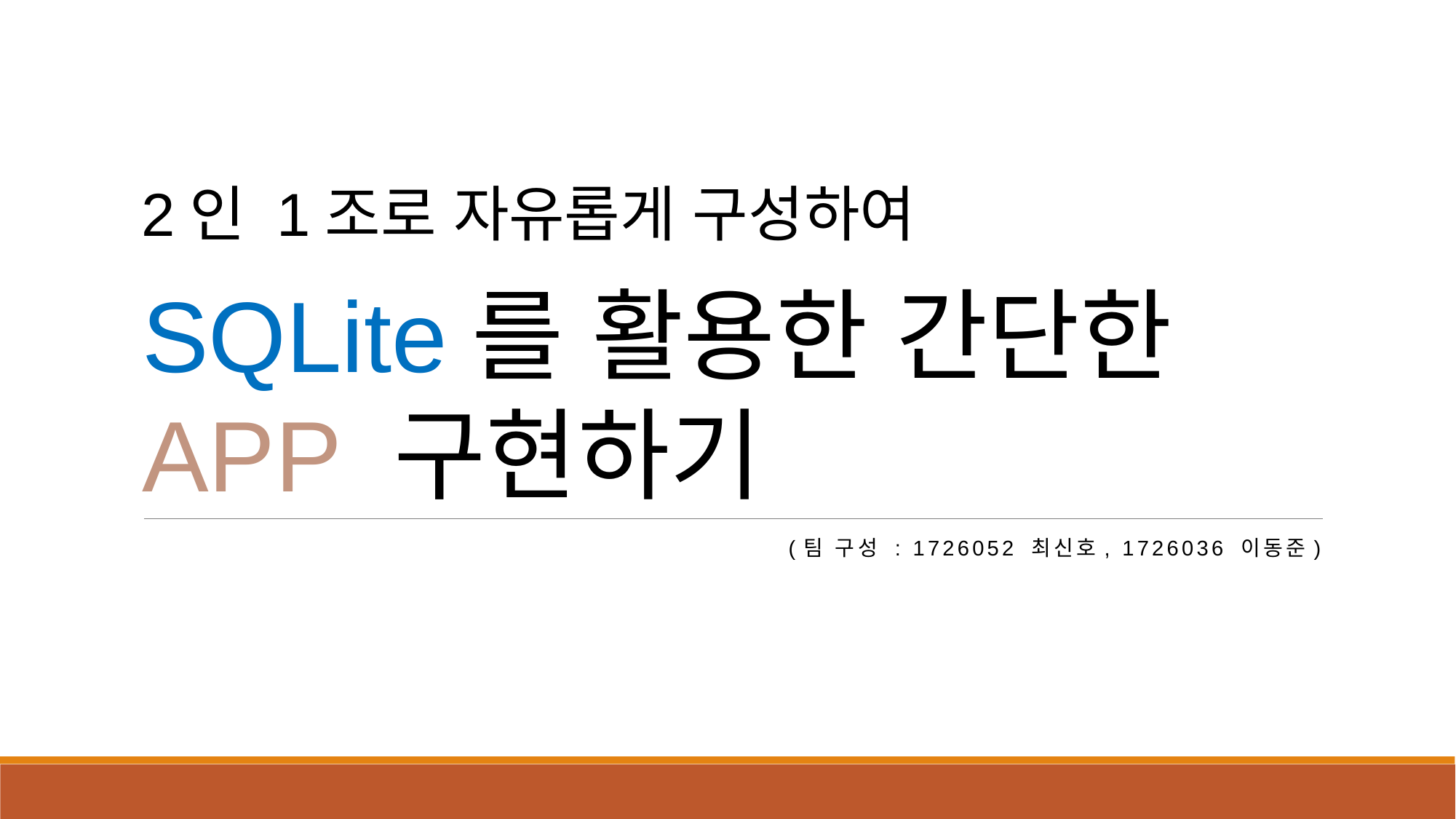

2인 1조로 자유롭게 구성하여
SQLite를 활용한 간단한 APP 구현하기
(팀 구성 : 1726052 최신호, 1726036 이동준)